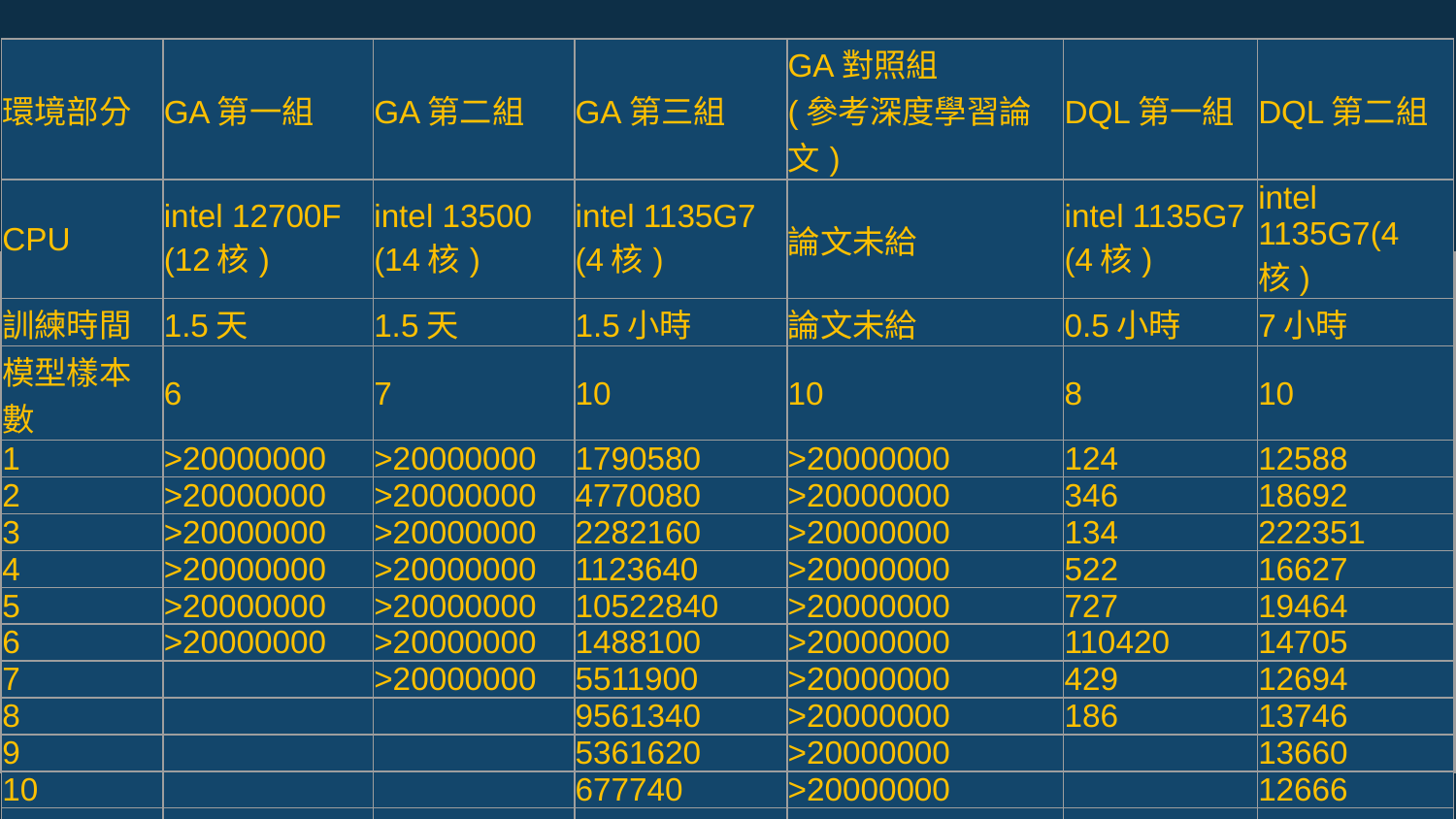

| 環境部分 | GA第一組 | GA第二組 | GA第三組 | GA對照組 (參考深度學習論文) | DQL第一組 | DQL第二組 |
| --- | --- | --- | --- | --- | --- | --- |
| CPU | intel 12700F (12核) | intel 13500 (14核) | intel 1135G7 (4核) | 論文未給 | intel 1135G7 (4核) | intel 1135G7(4核) |
| 訓練時間 | 1.5天 | 1.5天 | 1.5小時 | 論文未給 | 0.5小時 | 7小時 |
| 模型樣本數 | 6 | 7 | 10 | 10 | 8 | 10 |
| 1 | >20000000 | >20000000 | 1790580 | >20000000 | 124 | 12588 |
| 2 | >20000000 | >20000000 | 4770080 | >20000000 | 346 | 18692 |
| 3 | >20000000 | >20000000 | 2282160 | >20000000 | 134 | 222351 |
| 4 | >20000000 | >20000000 | 1123640 | >20000000 | 522 | 16627 |
| 5 | >20000000 | >20000000 | 10522840 | >20000000 | 727 | 19464 |
| 6 | >20000000 | >20000000 | 1488100 | >20000000 | 110420 | 14705 |
| 7 |  | >20000000 | 5511900 | >20000000 | 429 | 12694 |
| 8 |  |  | 9561340 | >20000000 | 186 | 13746 |
| 9 |  |  | 5361620 | >20000000 |  | 13660 |
| 10 |  |  | 677740 | >20000000 |  | 12666 |
| 平均分 | >20000000 | >20000000 | 4309000 | >20000000 | 14111 | 35719.3 |
| 最高得分 | >20000000 | >20000000 | 10522840 | >20000000 | 110420 | 222351 |
# 三者比較結果
備註：使用深度學習時，模型優化權重時暫時不考慮暫存方塊，
推測使用暫存方塊的話，成果贏過基因演算法所得出的權重太多
|  | GA第一組 | GA第二組 | GA第三組 | GA對照組 (參考深度學習論文) | Deep Q-Learning 第一組 | Deep Q-Learning 第二組 |
| --- | --- | --- | --- | --- | --- | --- |
| 個體數 | 100 | 100 | 100 | x | x | x |
| 突變率 | 0.05 | 0.05 | 0.05 | x | x | x |
| 基因數 | 6 | 6 | 6 | x | 不使用基因 | 不使用基因 |
| 基因一 | 列變換 | 列變換 | 列變換 | 列變換 | 觀察版面和動作關係 | 觀察版面和動作關係 |
| 基因二 | 行變換 | 行變換 | 行變換 | 行變換 | x | x |
| 基因三 | 井數 | 井數 | 井數 | 井數 | x | x |
| 基因四 | 空洞數 | 空洞數 | 空洞數 | 空洞數 | x | x |
| 基因五 | 消除列數 | 消除列數 | 消除列數 | 消除列數 | x | x |
| 基因六 | 最大高度 | 落下高度 | 顛坡度 | 落下高度 | x | x |
| 迭代數 | 100 | 100 | 100 | x | 3000 | 30000 |
| 實驗結果 | GA第一組 | GA第二組 | GA第三組 | GA對照組 (參考深度學習論文) | Deep Q-Learning 第一組 | Deep Q-Learning 第二組 |
| --- | --- | --- | --- | --- | --- | --- |
| 權重一 | -1.31109395 | -2.31316353 | 0.23370504 | -9.348695305 | x | x |
| 權重二 | -0.4987819 | -1.41615131 | 0.34341391 | -3.217888287 | x | x |
| 權重三 | -0.59145129 | -1.71023006 | -1.85273867 | -3.385597225 | x | x |
| 權重四 | 0.07936773 | -4.73462395 | -4.34319668 | -7.899265427 | x | x |
| 權重五 | 4.63484585 | 2.31827306 | 3.41175617 | 3.41812681 | x | x |
| 權重六 | -4.51519168 | -3.64718523 | -2.19177329 | -4.500158825 | x | x |
| 適應度值 | 6043124 | 6432106 | 40343 | x | x | x |
| 最佳編號 | 12 | 47 | 0 | x | x | x |